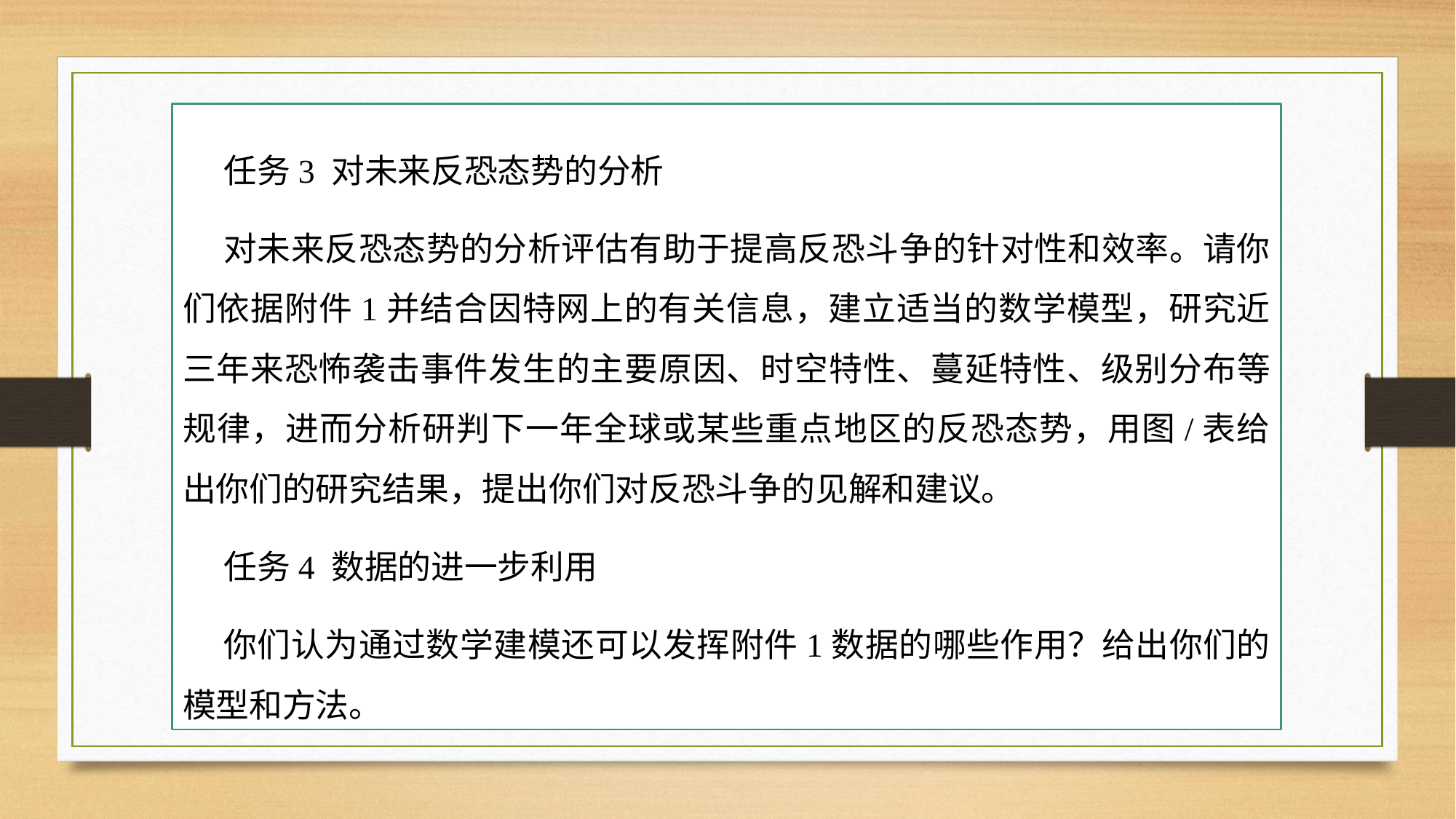

任务3 对未来反恐态势的分析
对未来反恐态势的分析评估有助于提高反恐斗争的针对性和效率。请你们依据附件1并结合因特网上的有关信息，建立适当的数学模型，研究近三年来恐怖袭击事件发生的主要原因、时空特性、蔓延特性、级别分布等规律，进而分析研判下一年全球或某些重点地区的反恐态势，用图/表给出你们的研究结果，提出你们对反恐斗争的见解和建议。
任务4 数据的进一步利用
你们认为通过数学建模还可以发挥附件1数据的哪些作用？给出你们的模型和方法。